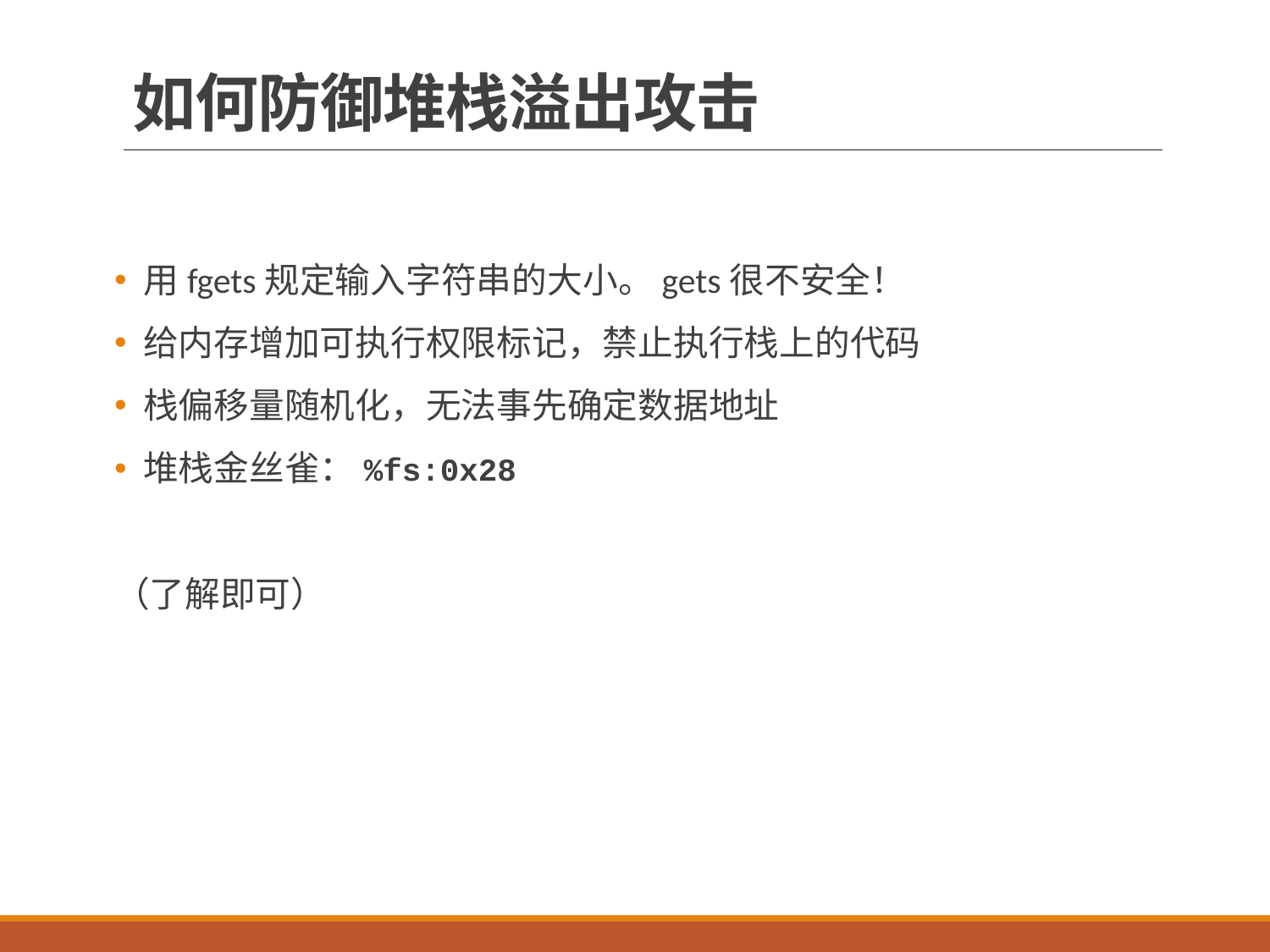

# 如何防御堆栈溢出攻击
 用fgets规定输入字符串的大小。gets很不安全！
 给内存增加可执行权限标记，禁止执行栈上的代码
 栈偏移量随机化，无法事先确定数据地址
 堆栈金丝雀：%fs:0x28

（了解即可）